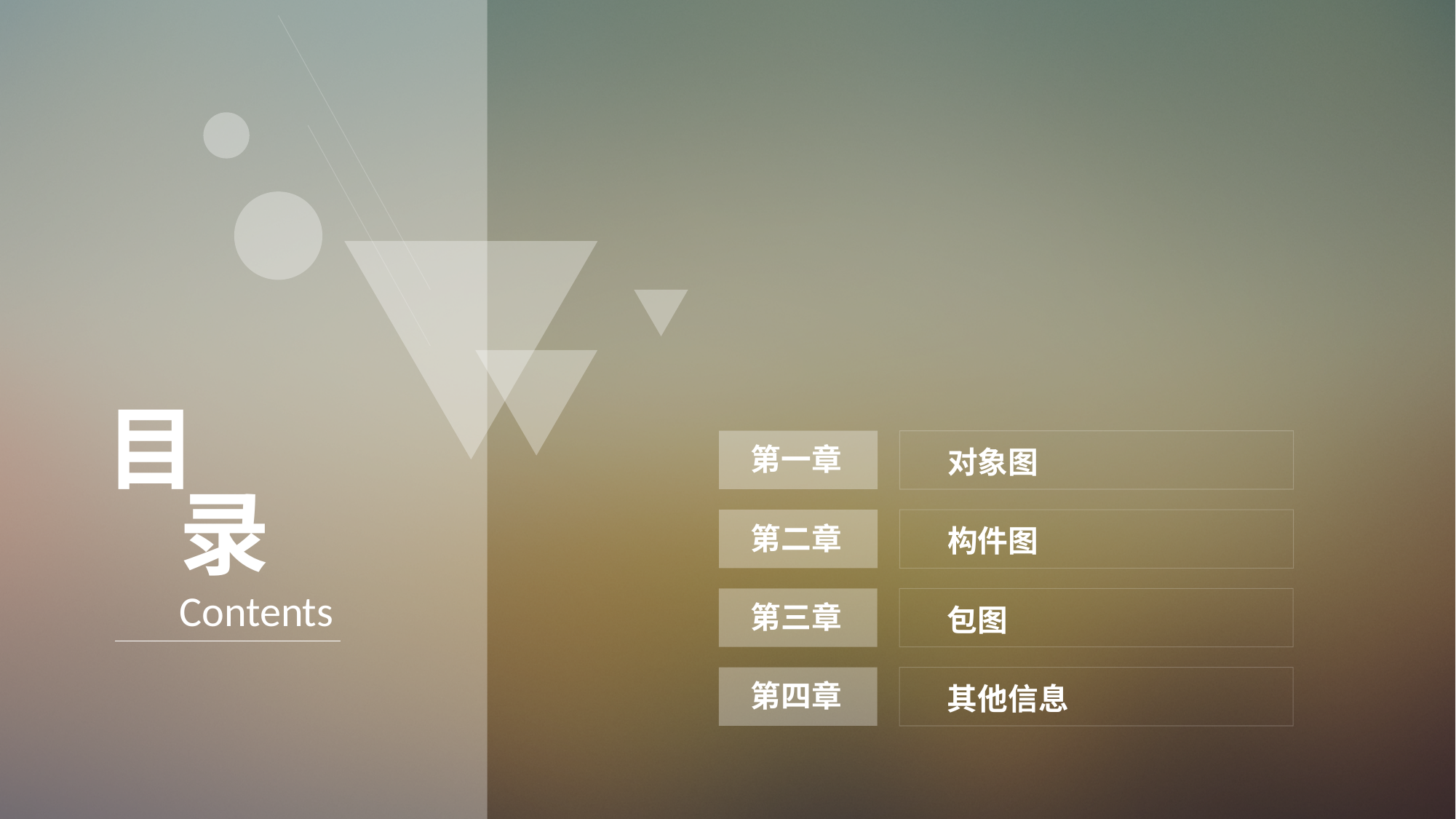

目
录
Contents

第一章
对象图

第二章
构件图

第三章
包图

第四章
其他信息